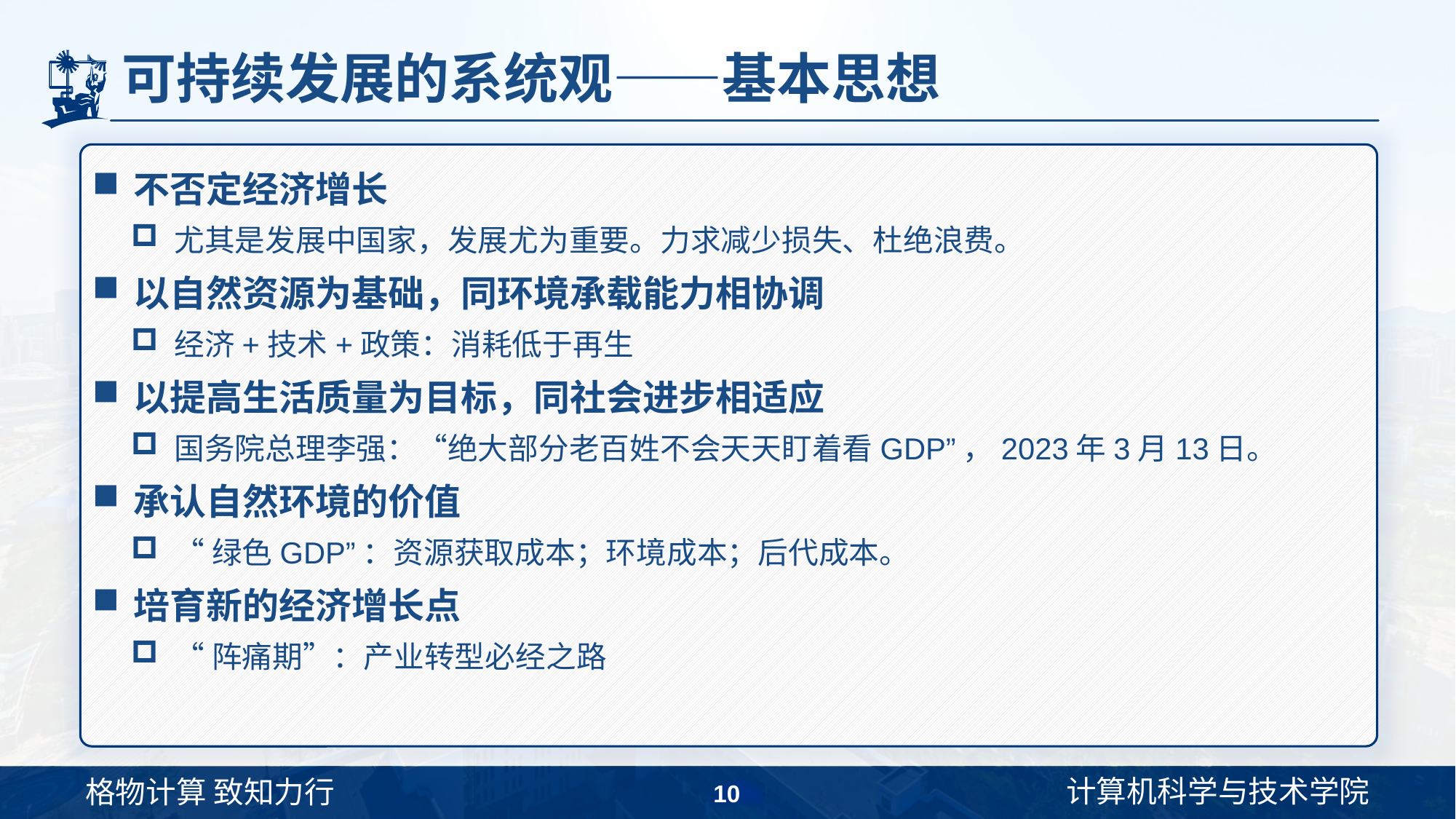

# 可持续发展的系统观——基本思想
不否定经济增长
尤其是发展中国家，发展尤为重要。力求减少损失、杜绝浪费。
以自然资源为基础，同环境承载能力相协调
经济+技术+政策：消耗低于再生
以提高生活质量为目标，同社会进步相适应
国务院总理李强：“绝大部分老百姓不会天天盯着看GDP”，2023年3月13日。
承认自然环境的价值
“绿色GDP”：资源获取成本；环境成本；后代成本。
培育新的经济增长点
“阵痛期”：产业转型必经之路

10